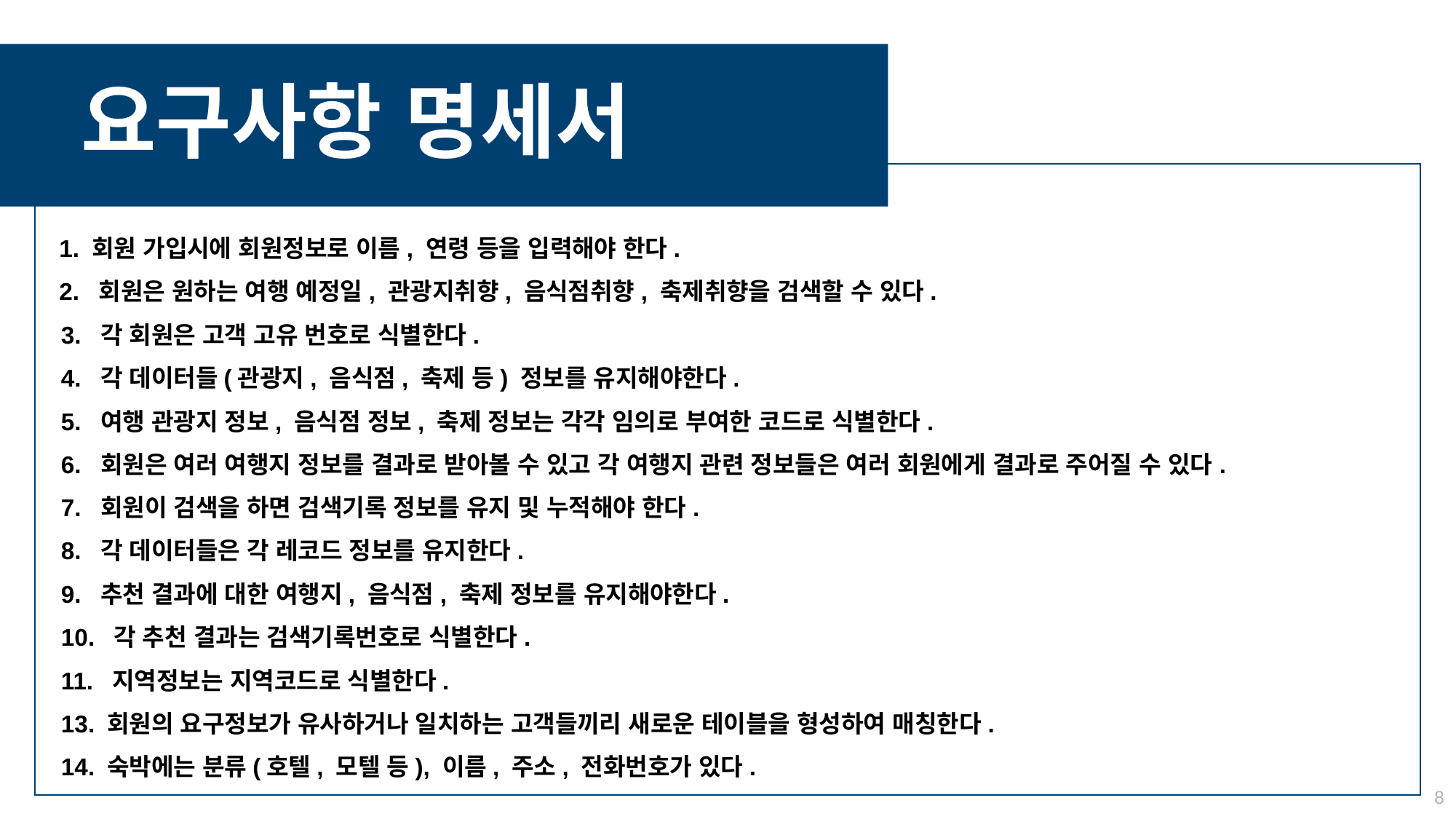

요구사항 명세서

  1. 회원 가입시에 회원정보로 이름, 연령 등을 입력해야 한다.
  2.  회원은 원하는 여행 예정일, 관광지취향, 음식점취향, 축제취향을 검색할 수 있다.
3.  각 회원은 고객 고유 번호로 식별한다.
4.  각 데이터들(관광지, 음식점, 축제 등) 정보를 유지해야한다.
5.  여행 관광지 정보, 음식점 정보, 축제 정보는 각각 임의로 부여한 코드로 식별한다.
6.  회원은 여러 여행지 정보를 결과로 받아볼 수 있고 각 여행지 관련 정보들은 여러 회원에게 결과로 주어질 수 있다.
7.  회원이 검색을 하면 검색기록 정보를 유지 및 누적해야 한다.
8.  각 데이터들은 각 레코드 정보를 유지한다.
9.  추천 결과에 대한 여행지, 음식점, 축제 정보를 유지해야한다.
10.  각 추천 결과는 검색기록번호로 식별한다.
11.  지역정보는 지역코드로 식별한다.
13. 회원의 요구정보가 유사하거나 일치하는 고객들끼리 새로운 테이블을 형성하여 매칭한다.
14. 숙박에는 분류(호텔, 모텔 등), 이름, 주소, 전화번호가 있다.

8